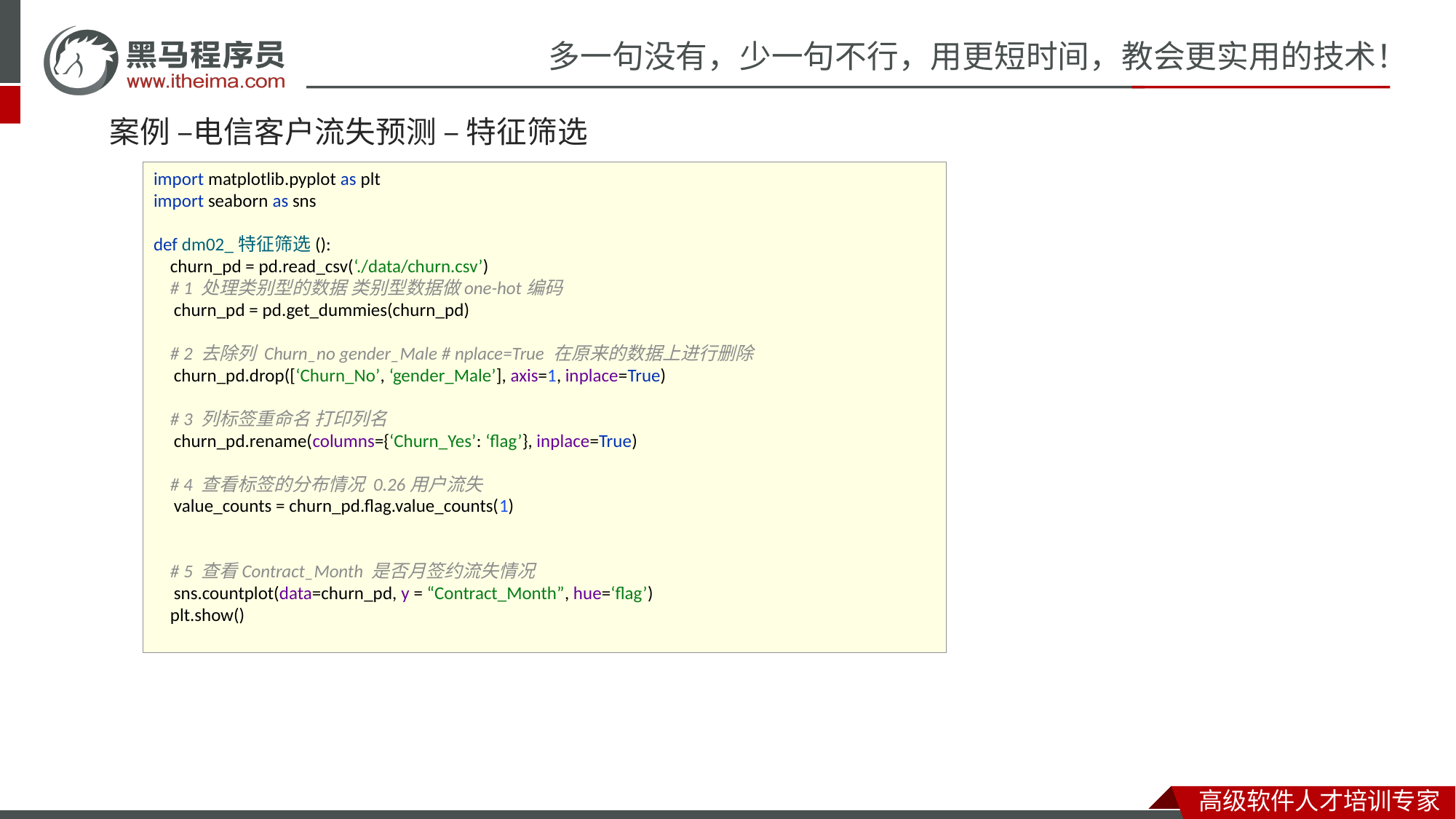

# 案例 –电信客户流失预测 – 特征筛选
import matplotlib.pyplot as plt
import seaborn as sns
def dm02_特征筛选():
    churn_pd = pd.read_csv(‘./data/churn.csv’)
    # 1 处理类别型的数据 类别型数据做one-hot编码
    churn_pd = pd.get_dummies(churn_pd)
    # 2 去除列 Churn_no gender_Male # nplace=True 在原来的数据上进行删除
    churn_pd.drop([‘Churn_No’, ‘gender_Male’], axis=1, inplace=True)
    # 3 列标签重命名 打印列名
    churn_pd.rename(columns={‘Churn_Yes’: ‘flag’}, inplace=True)
    # 4 查看标签的分布情况 0.26用户流失
    value_counts = churn_pd.flag.value_counts(1)
    # 5 查看Contract_Month 是否月签约流失情况
    sns.countplot(data=churn_pd, y = “Contract_Month”, hue=‘flag’)
    plt.show()